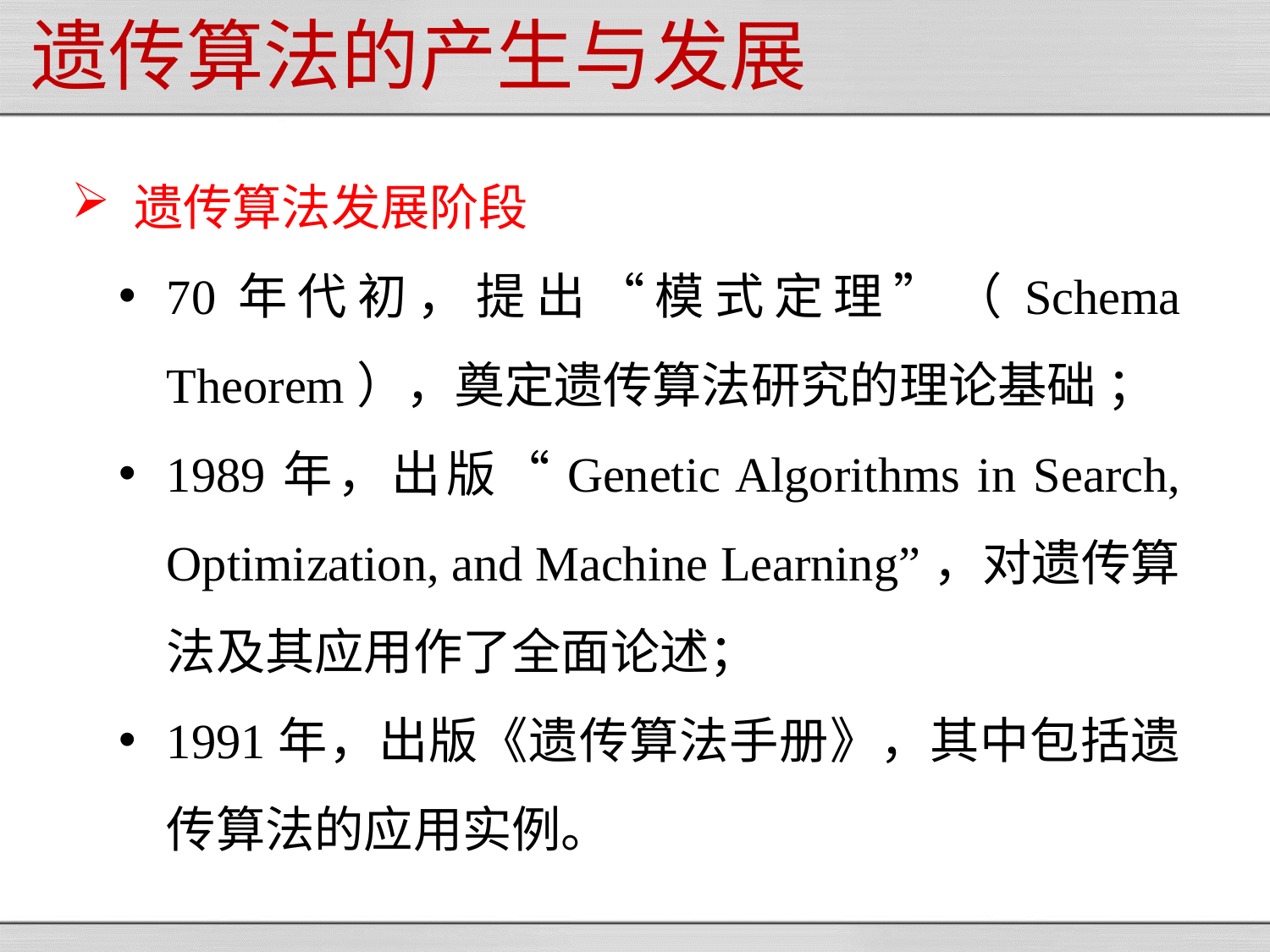

# 遗传算法的产生与发展
遗传算法发展阶段
70年代初，提出“模式定理”（Schema Theorem），奠定遗传算法研究的理论基础 ；
1989年，出版“Genetic Algorithms in Search, Optimization, and Machine Learning”，对遗传算法及其应用作了全面论述；
1991年，出版《遗传算法手册》，其中包括遗传算法的应用实例。